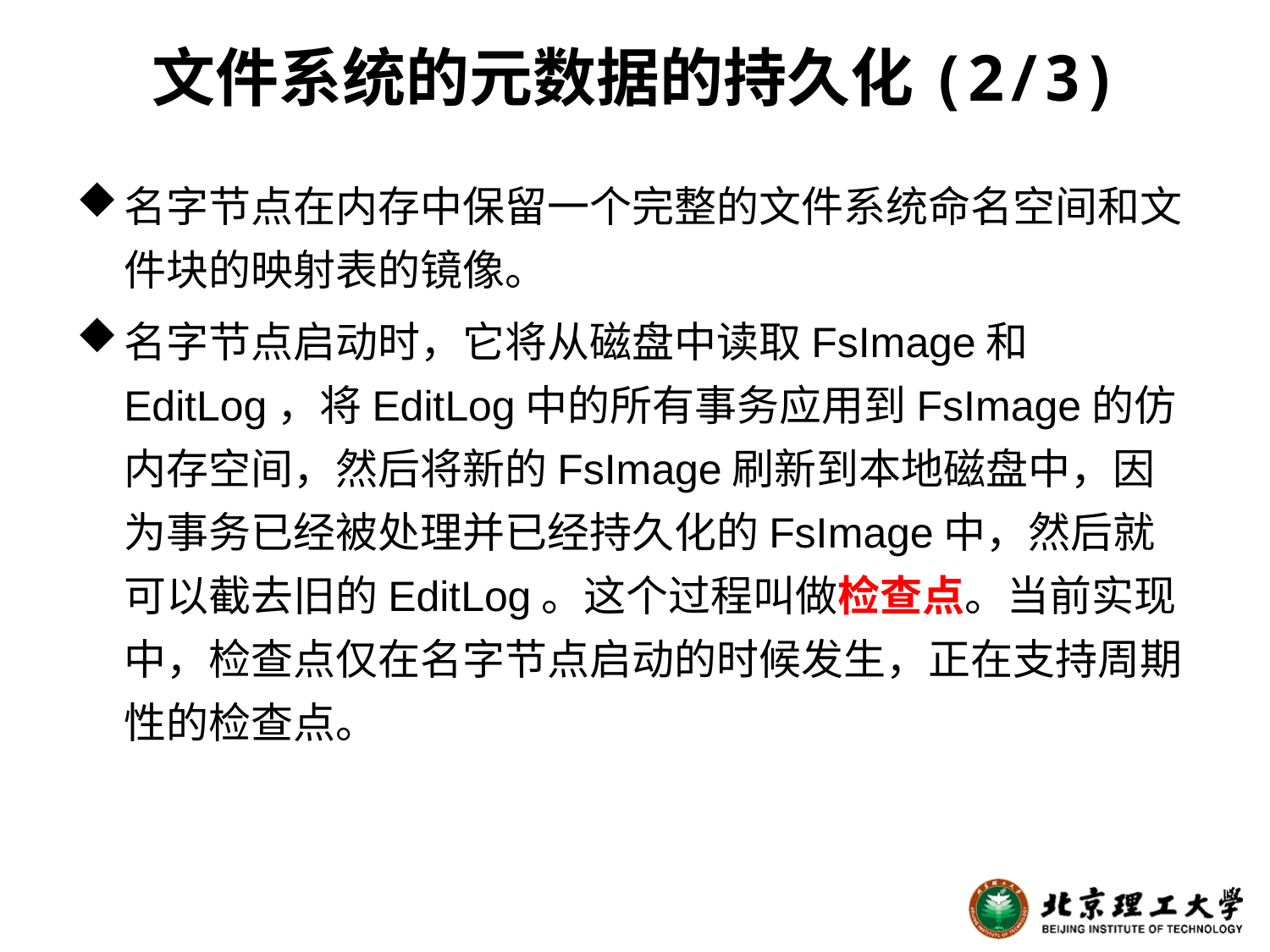

# 文件系统的元数据的持久化(2/3)
名字节点在内存中保留一个完整的文件系统命名空间和文件块的映射表的镜像。
名字节点启动时，它将从磁盘中读取FsImage和EditLog，将EditLog中的所有事务应用到FsImage的仿内存空间，然后将新的FsImage刷新到本地磁盘中，因为事务已经被处理并已经持久化的FsImage中，然后就可以截去旧的EditLog。这个过程叫做检查点。当前实现中，检查点仅在名字节点启动的时候发生，正在支持周期性的检查点。